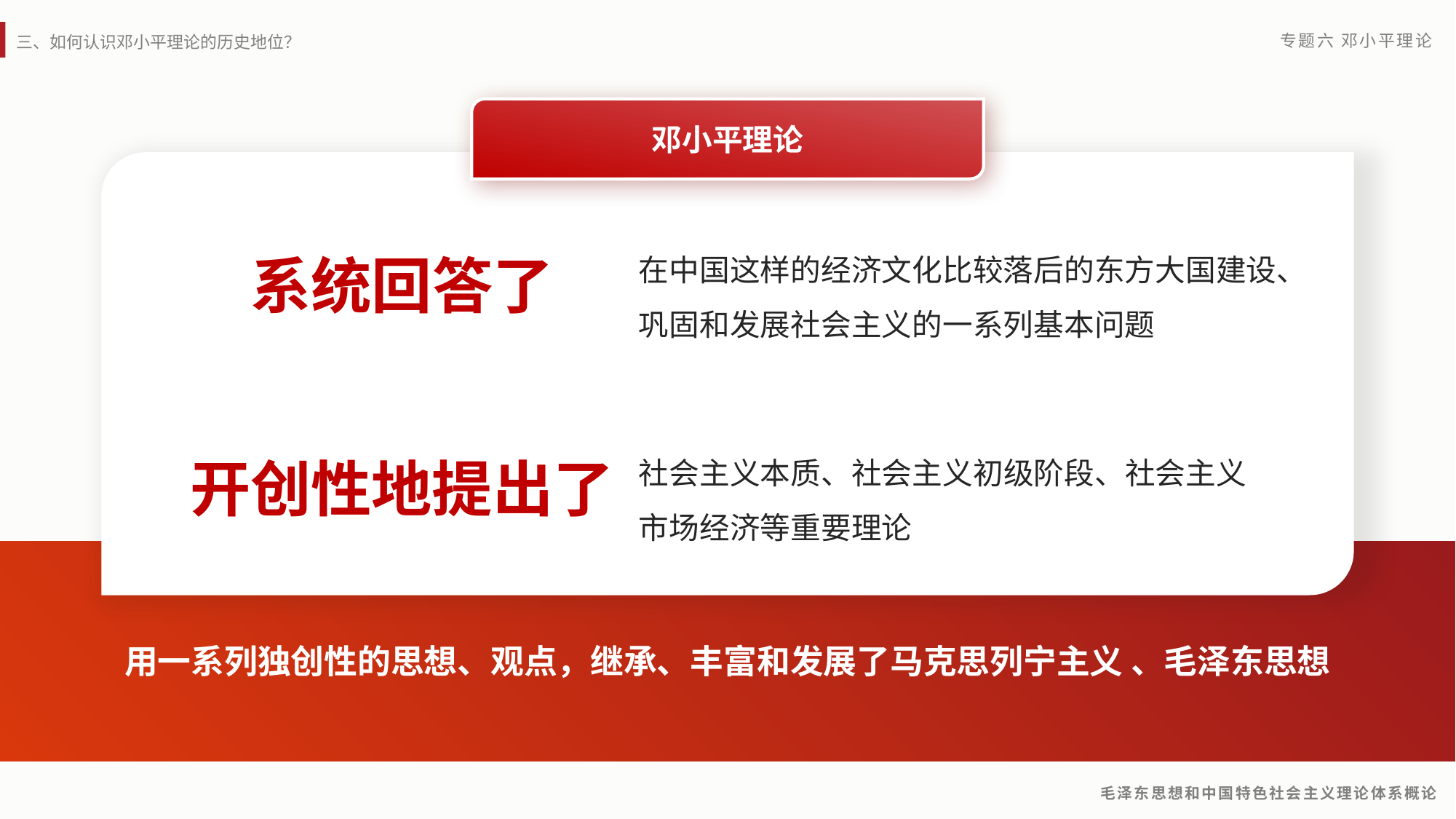

邓小平理论

在中国这样的经济文化比较落后的东方大国建设、巩固和发展社会主义的一系列基本问题
系统回答了

社会主义本质、社会主义初级阶段、社会主义市场经济等重要理论
开创性地提出了

用一系列独创性的思想、观点，继承、丰富和发展了马克思列宁主义 、毛泽东思想